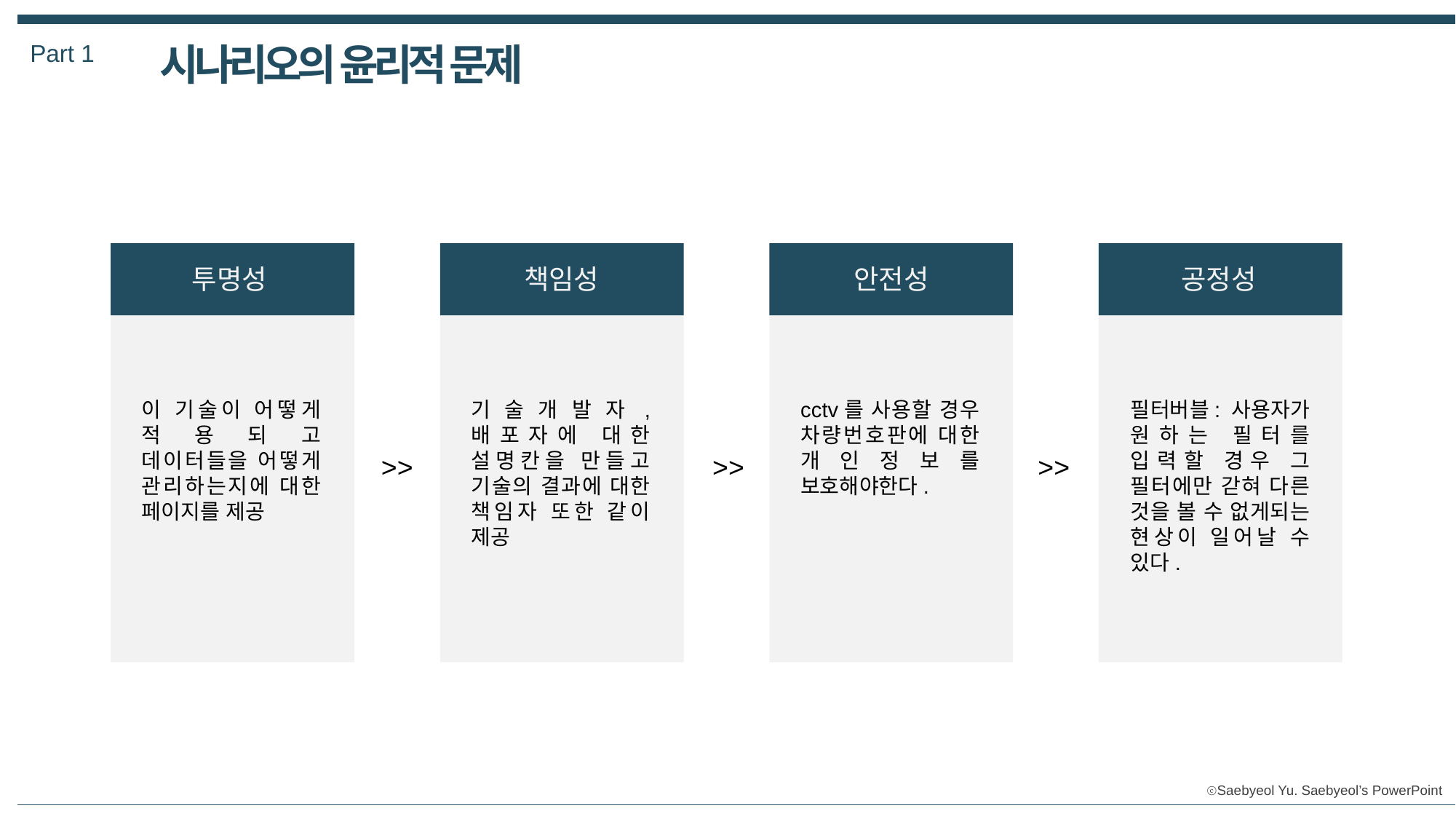

Part 1
시나리오의 윤리적 문제

투명성
책임성
안전성
공정성
이 기술이 어떻게 적용되고 데이터들을 어떻게 관리하는지에 대한 페이지를 제공
기술개발자, 배포자에 대한 설명칸을 만들고 기술의 결과에 대한 책임자 또한 같이 제공
cctv를 사용할 경우 차량번호판에 대한 개인정보를 보호해야한다.
필터버블: 사용자가 원하는 필터를 입력할 경우 그 필터에만 갇혀 다른 것을 볼 수 없게되는 현상이 일어날 수 있다.
>>
>>
>>